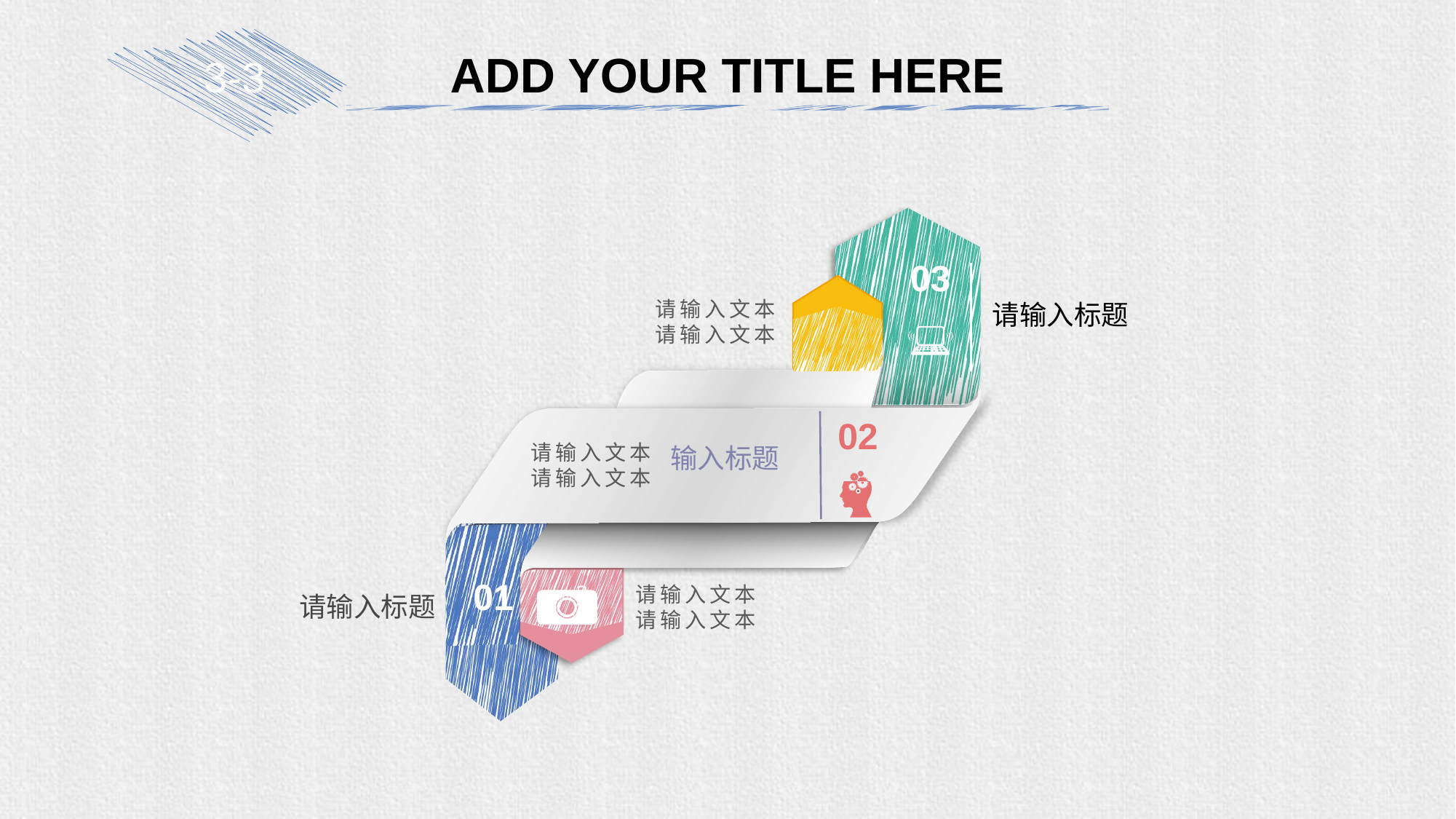

ADD YOUR TITLE HERE
3-3

03

请输入文本
请输入文本

请输入标题

02
请输入文本
请输入文本
输入标题

01

请输入文本
请输入文本

请输入标题